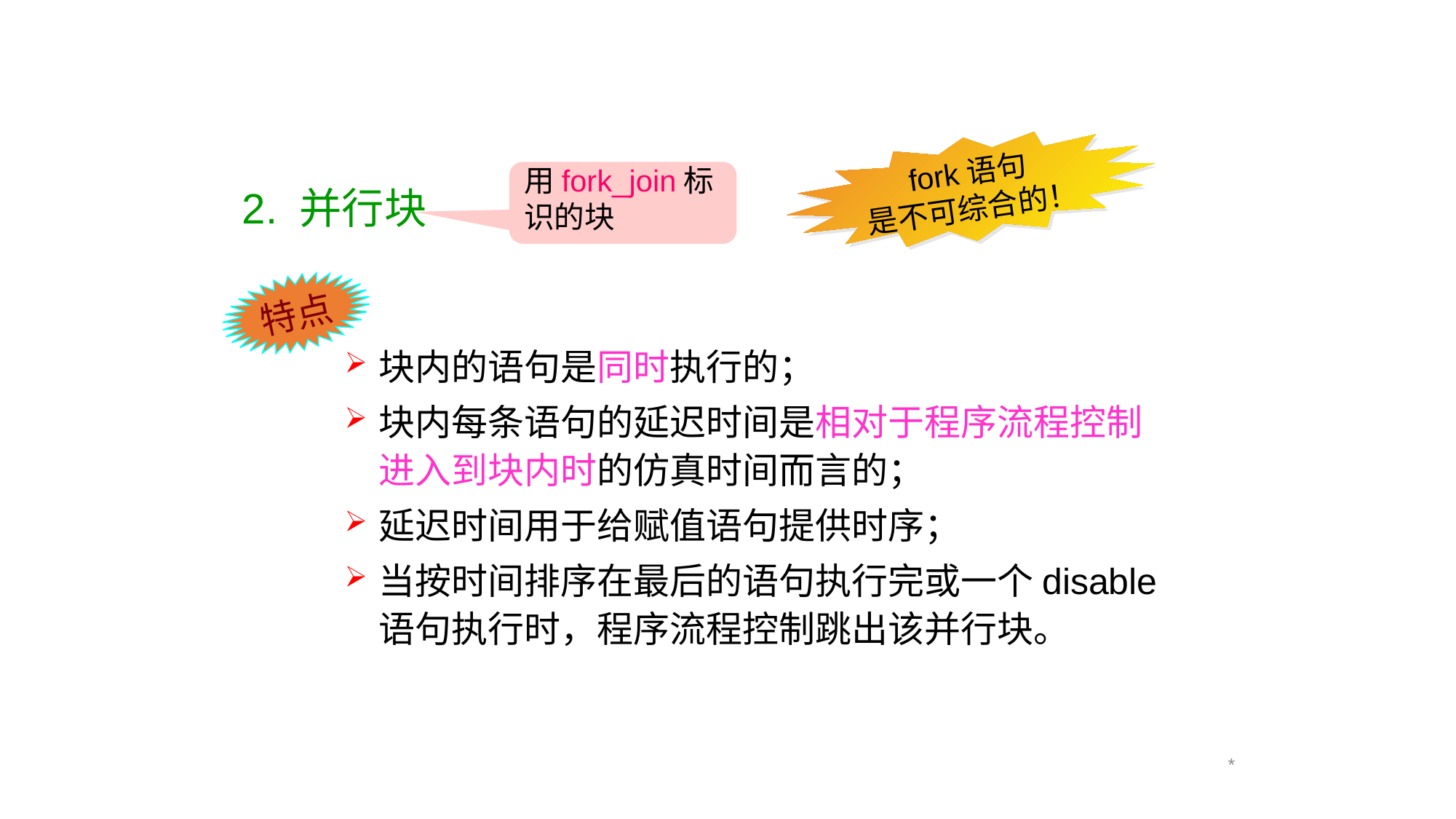

fork语句
是不可综合的！
用fork_join标识的块
2. 并行块
特点
块内的语句是同时执行的；
块内每条语句的延迟时间是相对于程序流程控制进入到块内时的仿真时间而言的；
延迟时间用于给赋值语句提供时序；
当按时间排序在最后的语句执行完或一个disable语句执行时，程序流程控制跳出该并行块。

*